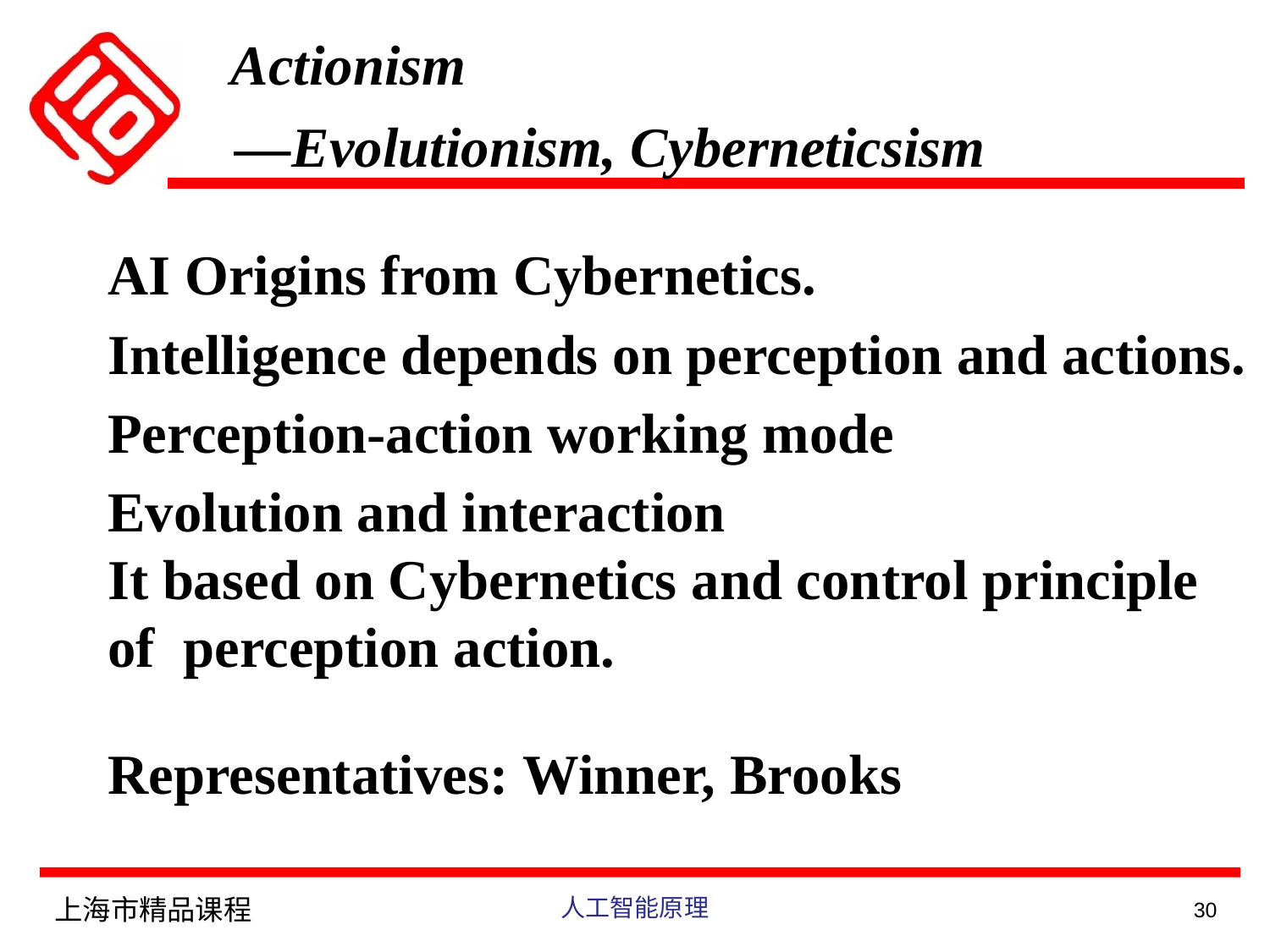

Actionism
         —Evolutionism, Cyberneticsism
AI Origins from Cybernetics.
Intelligence depends on perception and actions.
Perception-action working mode
Evolution and interaction
It based on Cybernetics and control principle of  perception action.
Representatives: Winner, Brooks
上海市精品课程
人工智能原理
30